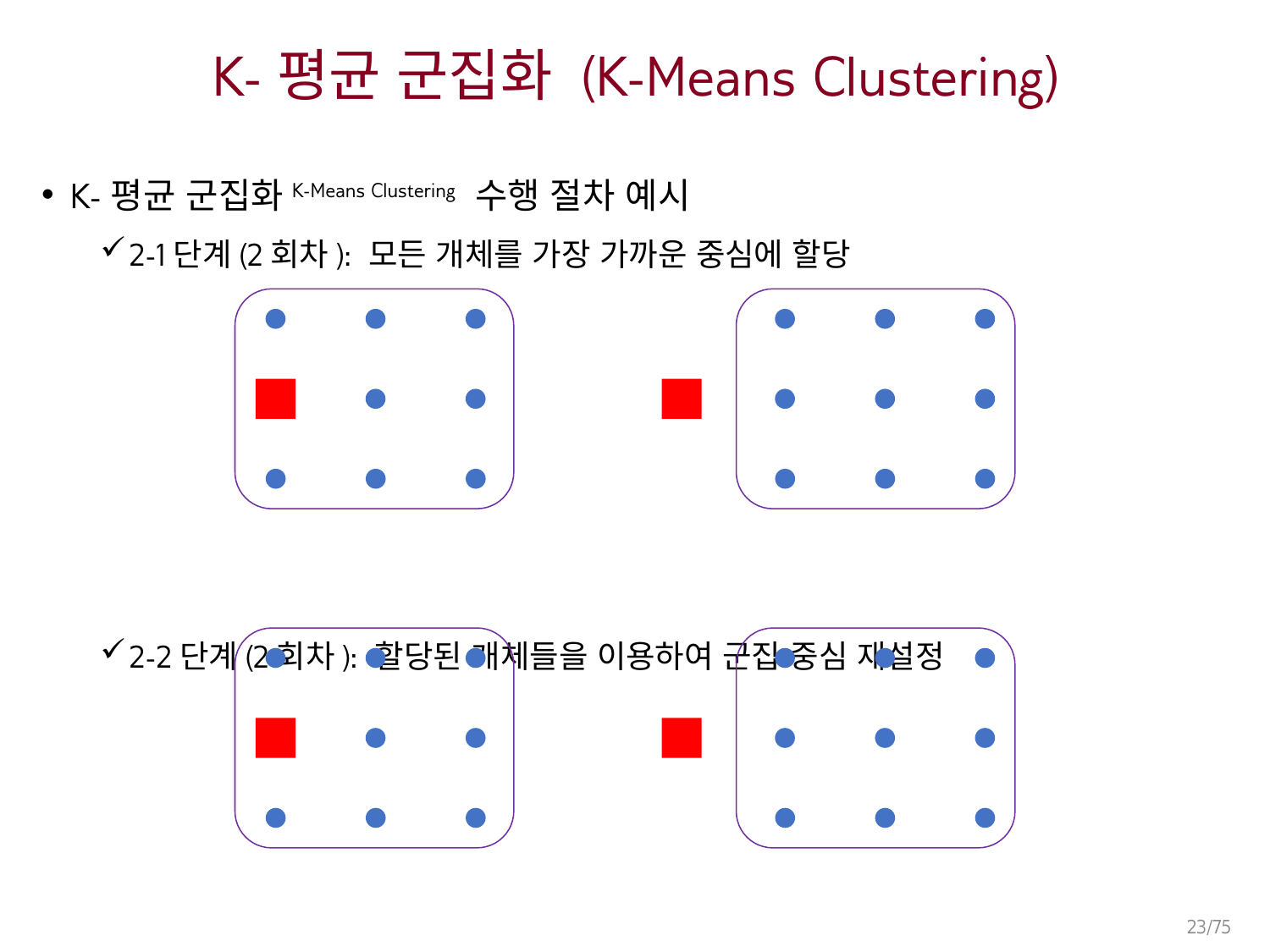

# K-평균 군집화 (K-Means Clustering)
K-평균 군집화K-Means Clustering 수행 절차 예시
2-1단계(2회차): 모든 개체를 가장 가까운 중심에 할당

2-2단계(2회차): 할당된 개체들을 이용하여 군집 중심 재설정

군집 중심과 개체 할당에 변화가 없으므로 알고리즘 종료

23/75